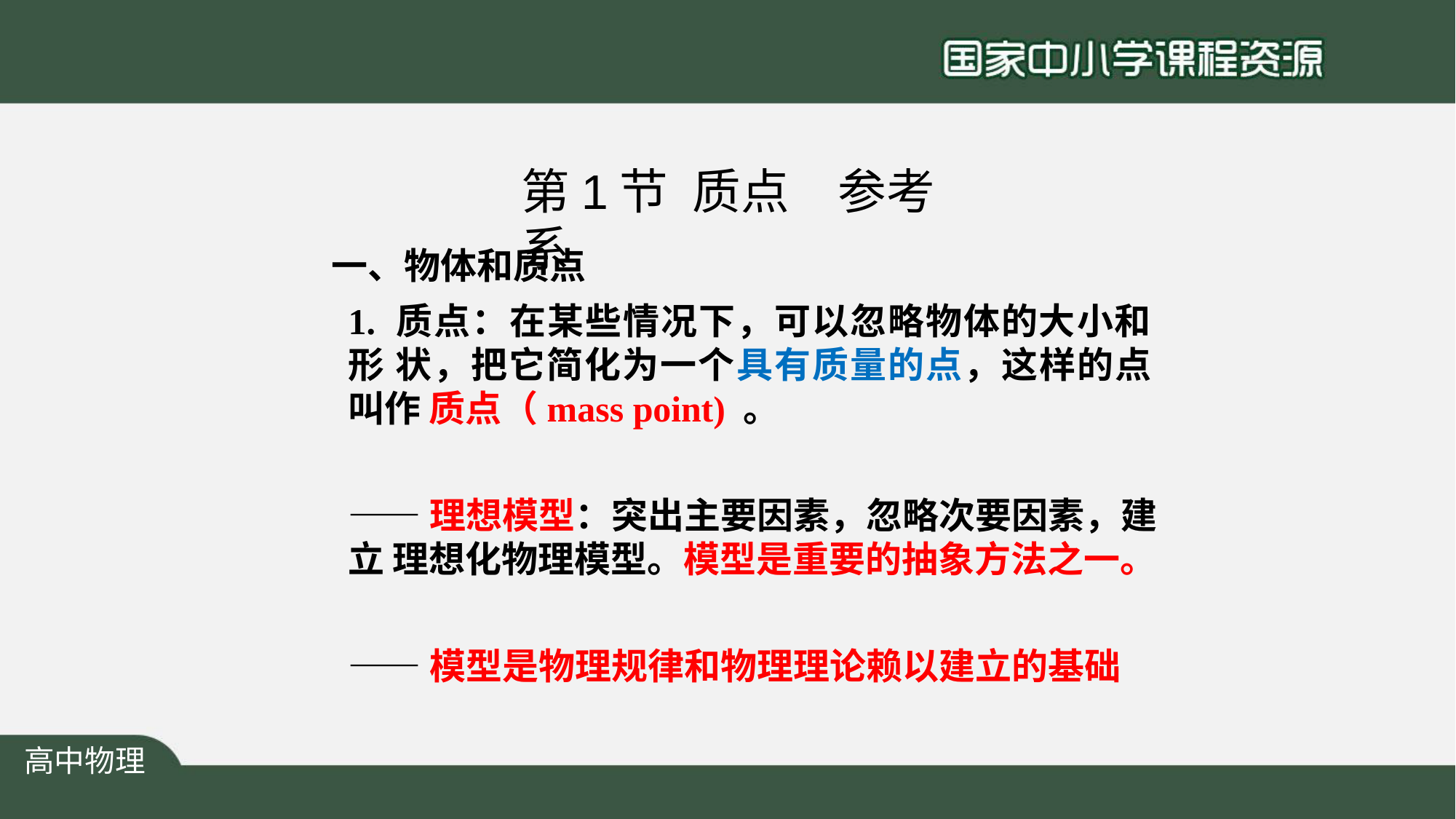

# 第1节	质点	参考系
一、物体和质点
1. 质点：在某些情况下，可以忽略物体的大小和形 状，把它简化为一个具有质量的点，这样的点叫作 质点（mass point) 。

——理想模型：突出主要因素，忽略次要因素，建立 理想化物理模型。模型是重要的抽象方法之一。

——模型是物理规律和物理理论赖以建立的基础
高中物理